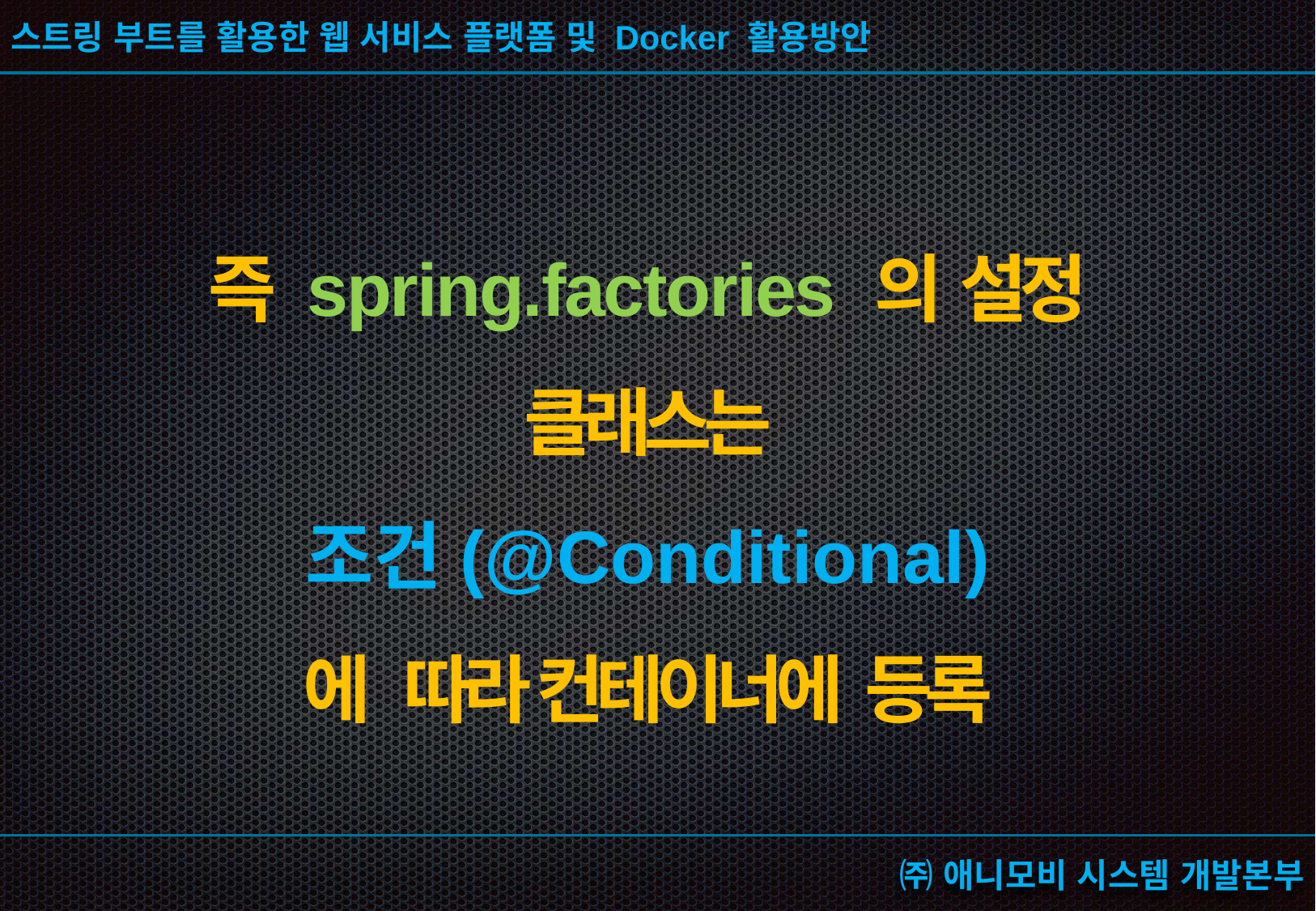

# 즉 spring.factories 의  설정 클래스는 조건(@Conditional) 에  따라 컨테이너에 등록